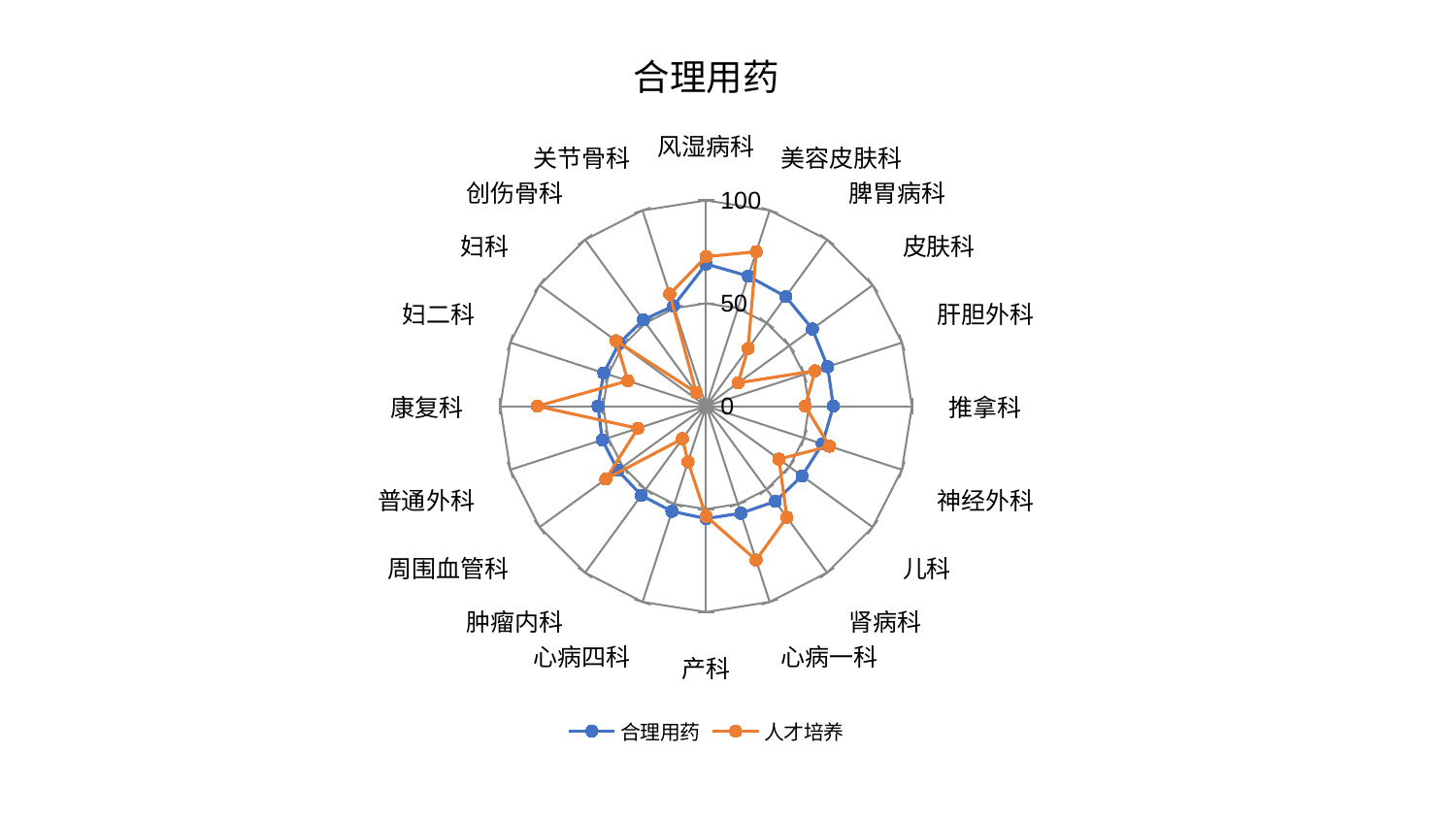

### Chart: 合理用药

| Category | 合理用药 | 人才培养 |
|---|---|---|
| 风湿病科 | 69.12510889335374 | 72.66218479867273 |
| 美容皮肤科 | 66.4554598282805 | 78.91558198952704 |
| 脾胃病科 | 65.80739859991965 | 34.70154217031569 |
| 皮肤科 | 63.80297714244776 | 19.24659176479803 |
| 肝胆外科 | 62.06260769868102 | 55.681805717600575 |
| 推拿科 | 61.812957157743476 | 48.109325477102935 |
| 神经外科 | 59.365191799352786 | 63.02476391249099 |
| 儿科 | 57.62578673024382 | 43.74685900566194 |
| 肾病科 | 57.19835130272283 | 66.77933182347907 |
| 心病一科 | 54.70035437405727 | 78.61087831420814 |
| 产科 | 54.61910903177639 | 53.48193511810937 |
| 心病四科 | 53.7278531749557 | 28.445962649007935 |
| 肿瘤内科 | 53.562052550284164 | 19.568041362257443 |
| 周围血管科 | 53.042674531048526 | 60.275552959770685 |
| 普通外科 | 53.030913289509456 | 34.834286931655164 |
| 康复科 | 52.5144704011449 | 81.98122493544123 |
| 妇二科 | 52.253450596394266 | 39.954561344980284 |
| 妇科 | 52.16279428599356 | 54.11555120135282 |
| 创伤骨科 | 51.83021400418505 | 8.165237001440468 |
| 关节骨科 | 51.2610869070681 | 57.24171238771464 |
49